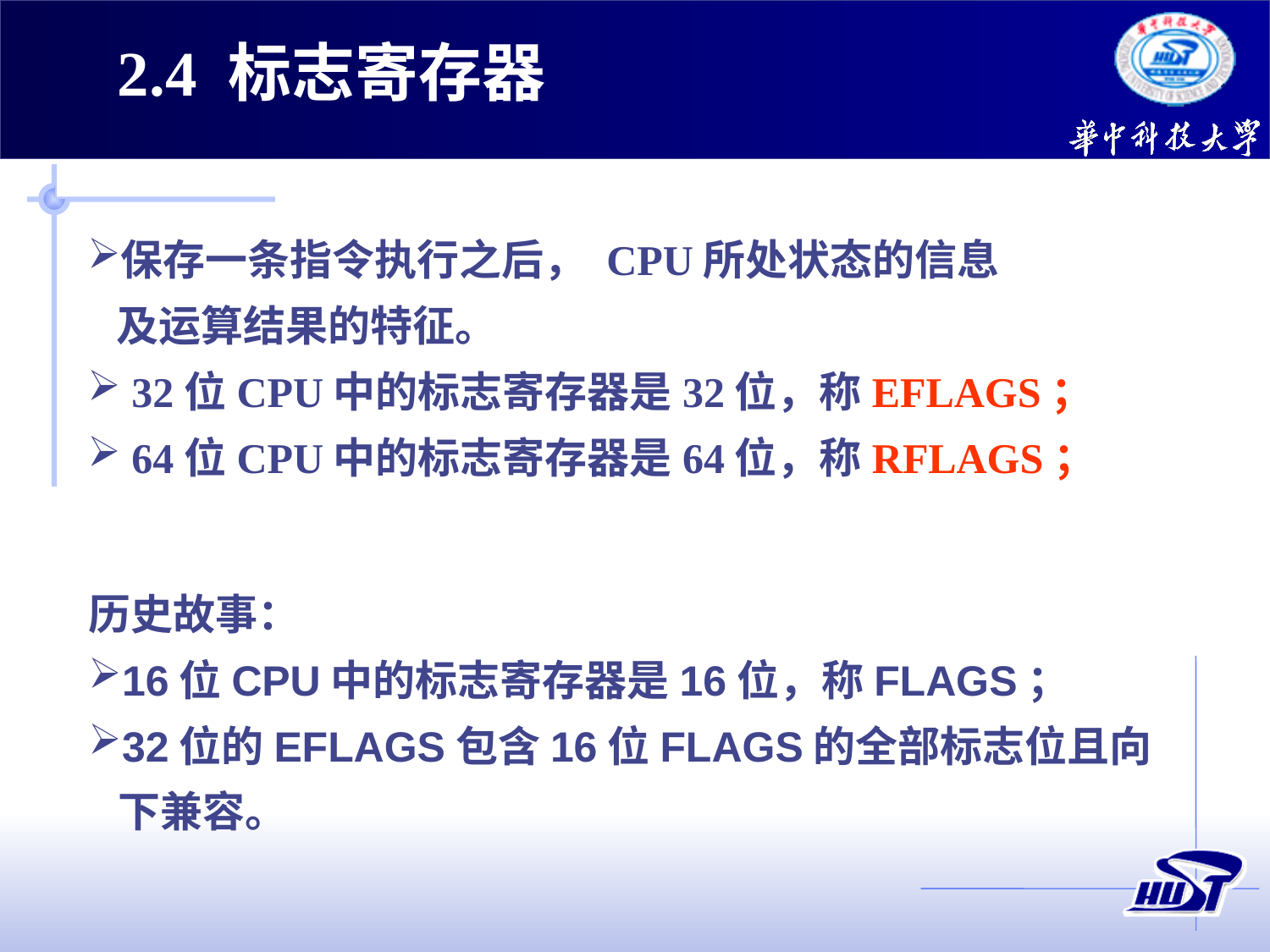

2.4 标志寄存器
保存一条指令执行之后， CPU所处状态的信息
  及运算结果的特征。
 32位CPU中的标志寄存器是32位，称EFLAGS；
 64位CPU中的标志寄存器是64位，称RFLAGS；
历史故事：
16位CPU中的标志寄存器是16位，称FLAGS；
32位的EFLAGS包含16位FLAGS的全部标志位且向下兼容。